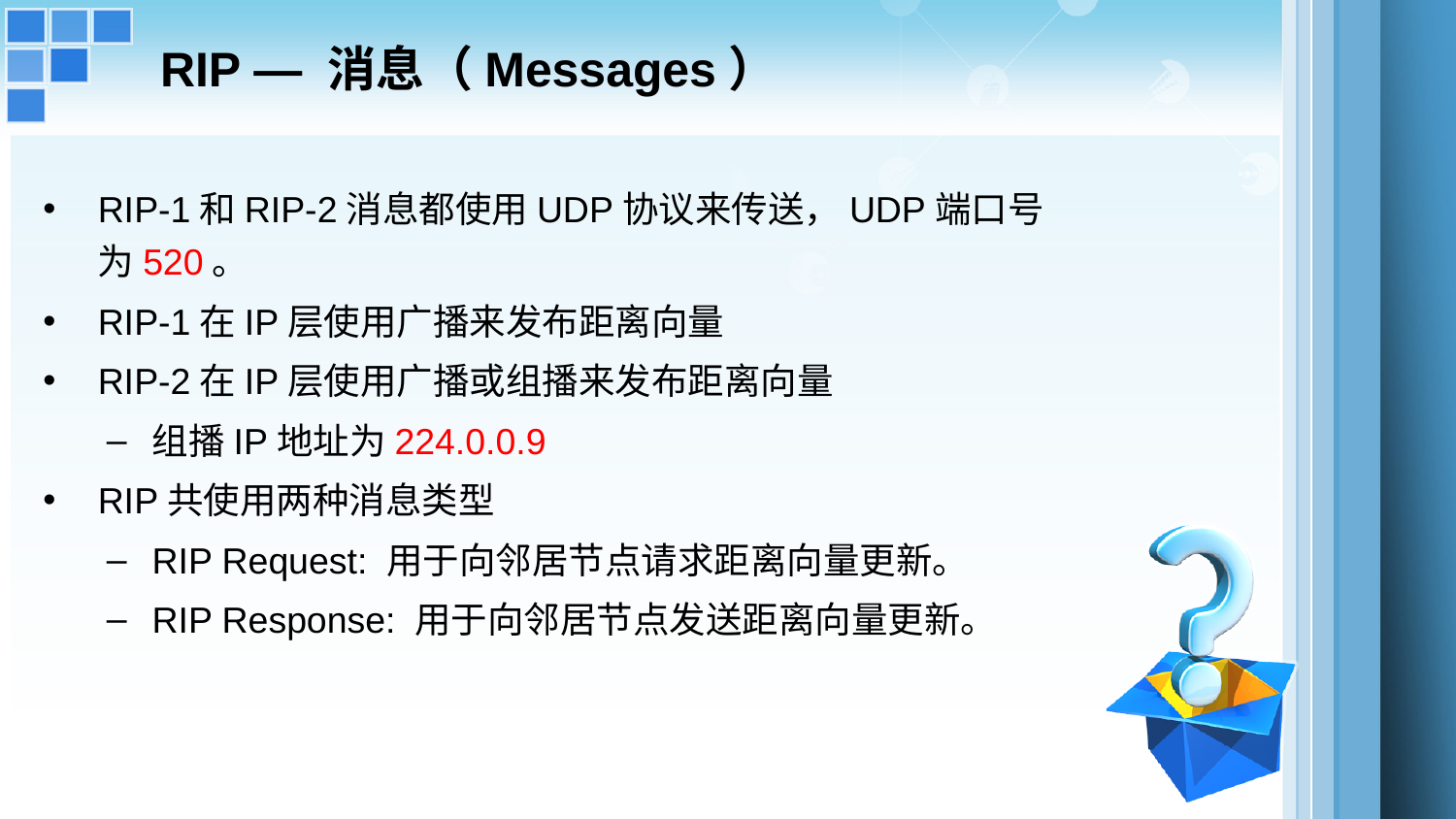

RIP — 消息（Messages）
RIP-1和RIP-2消息都使用UDP协议来传送，UDP端口号为520。
RIP-1在IP层使用广播来发布距离向量
RIP-2在IP层使用广播或组播来发布距离向量
组播IP地址为224.0.0.9
RIP共使用两种消息类型
RIP Request: 用于向邻居节点请求距离向量更新。
RIP Response: 用于向邻居节点发送距离向量更新。